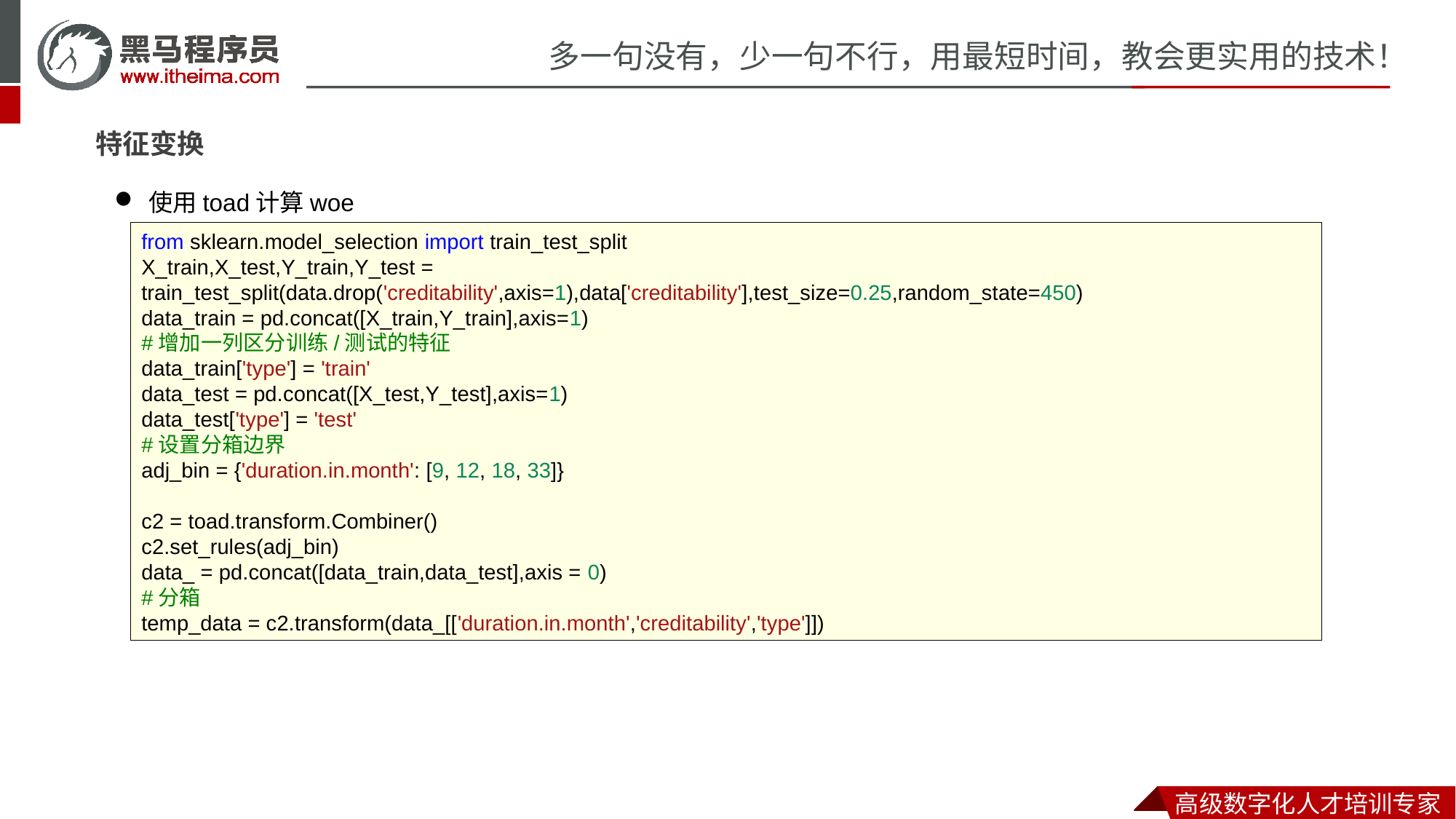

特征变换
使用toad计算woe
from sklearn.model_selection import train_test_split
X_train,X_test,Y_train,Y_test = train_test_split(data.drop('creditability',axis=1),data['creditability'],test_size=0.25,random_state=450)
data_train = pd.concat([X_train,Y_train],axis=1)
#增加一列区分训练/测试的特征
data_train['type'] = 'train'
data_test = pd.concat([X_test,Y_test],axis=1)
data_test['type'] = 'test'
#设置分箱边界
adj_bin = {'duration.in.month': [9, 12, 18, 33]}
c2 = toad.transform.Combiner()
c2.set_rules(adj_bin)
data_ = pd.concat([data_train,data_test],axis = 0)
#分箱
temp_data = c2.transform(data_[['duration.in.month','creditability','type']])